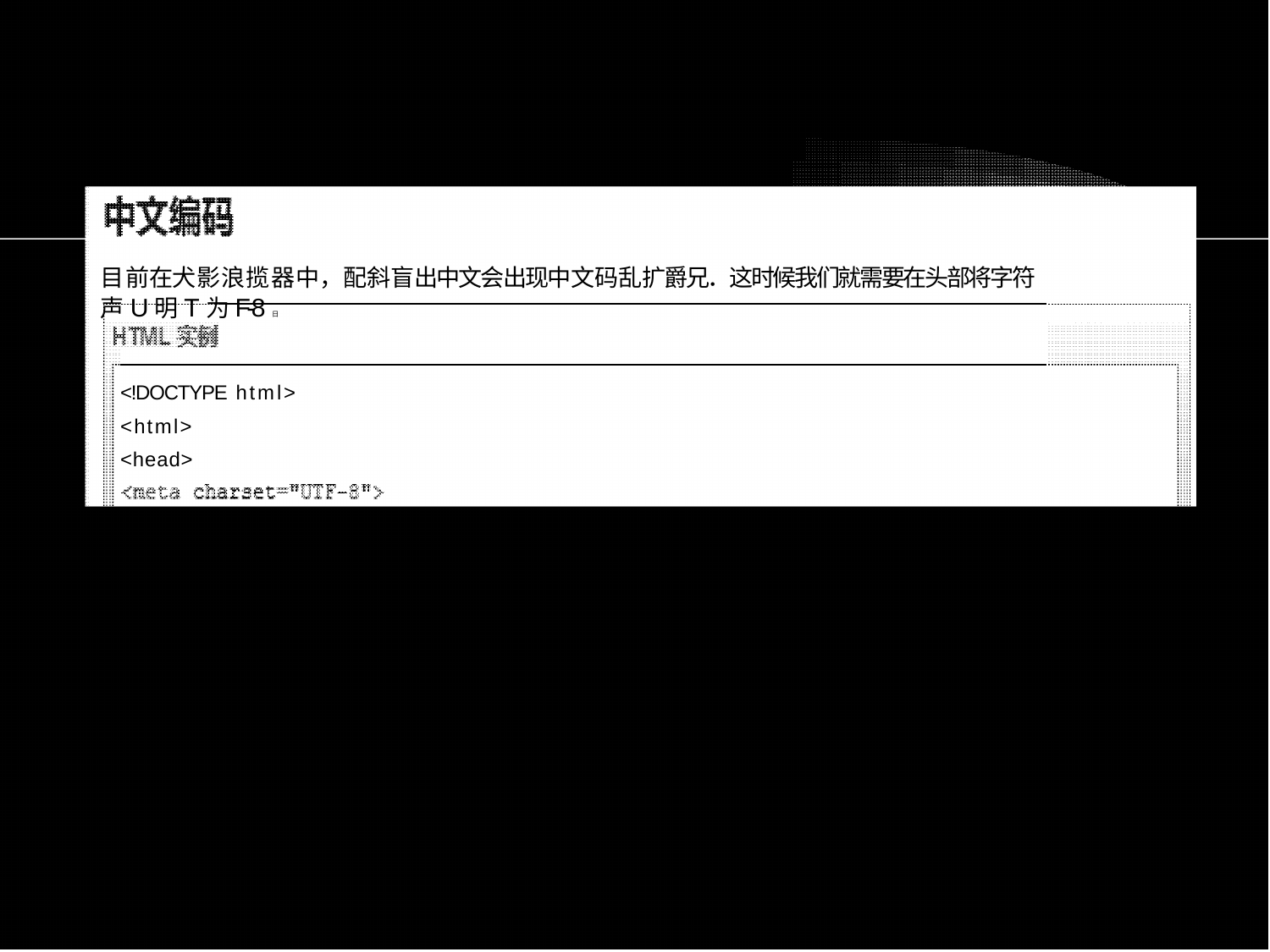

目前在犬影浪揽器中，配斜盲出中文会出现中文码乱扩爵兄．这时候我们就需要在头部将字符声U明T为F-8日

<!DOCTYPE html>
<html>
<head>